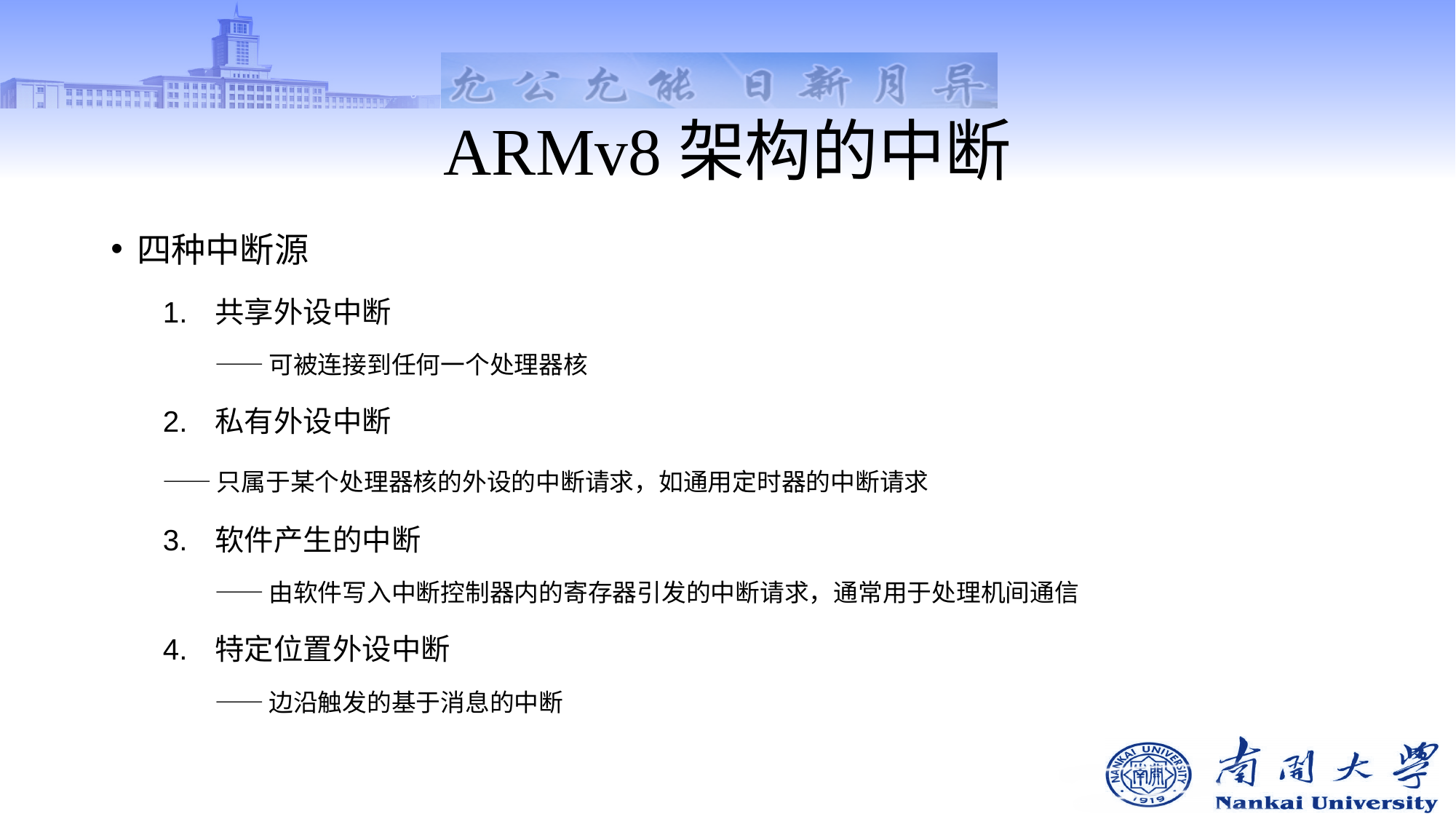

# ARMv8架构的中断
四种中断源
共享外设中断
——可被连接到任何一个处理器核
私有外设中断
	——只属于某个处理器核的外设的中断请求，如通用定时器的中断请求
软件产生的中断
——由软件写入中断控制器内的寄存器引发的中断请求，通常用于处理机间通信
特定位置外设中断
——边沿触发的基于消息的中断